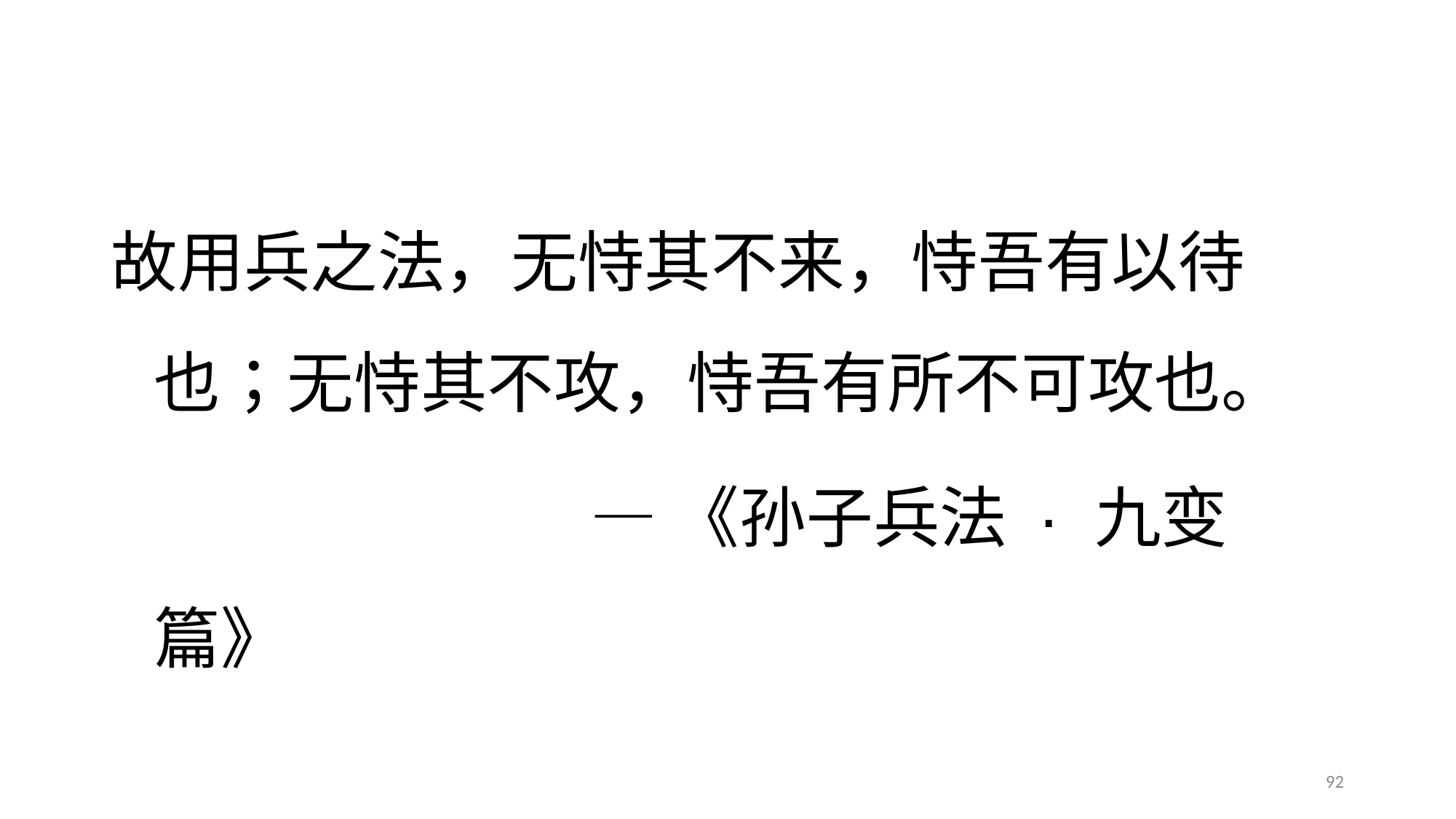

故用兵之法，无恃其不来，恃吾有以待也；无恃其不攻，恃吾有所不可攻也。
					—《孙子兵法 · 九变篇》

92